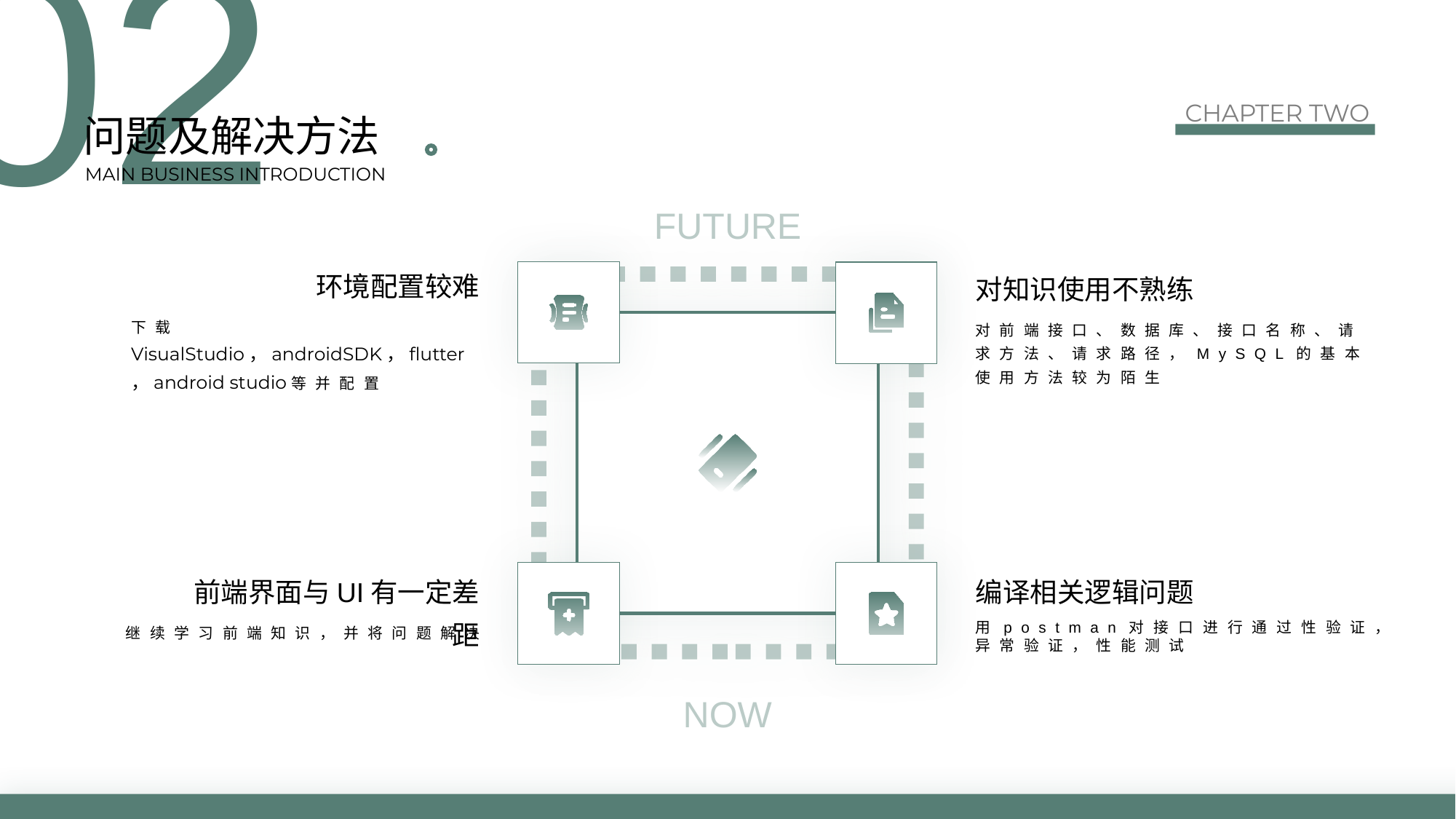

02
CHAPTER TWO
问题及解决方法

MAIN BUSINESS INTRODUCTION
FUTURE
环境配置较难

对知识使用不熟练

下载VisualStudio，androidSDK，flutter，android studio等并配置

对前端接口、数据库、接口名称、请求方法、请求路径，MySQL的基本使用方法较为陌生

编译相关逻辑问题
前端界面与UI有一定差距

继续学习前端知识，并将问题解决
用postman对接口进行通过性验证，异常验证，性能测试

NOW